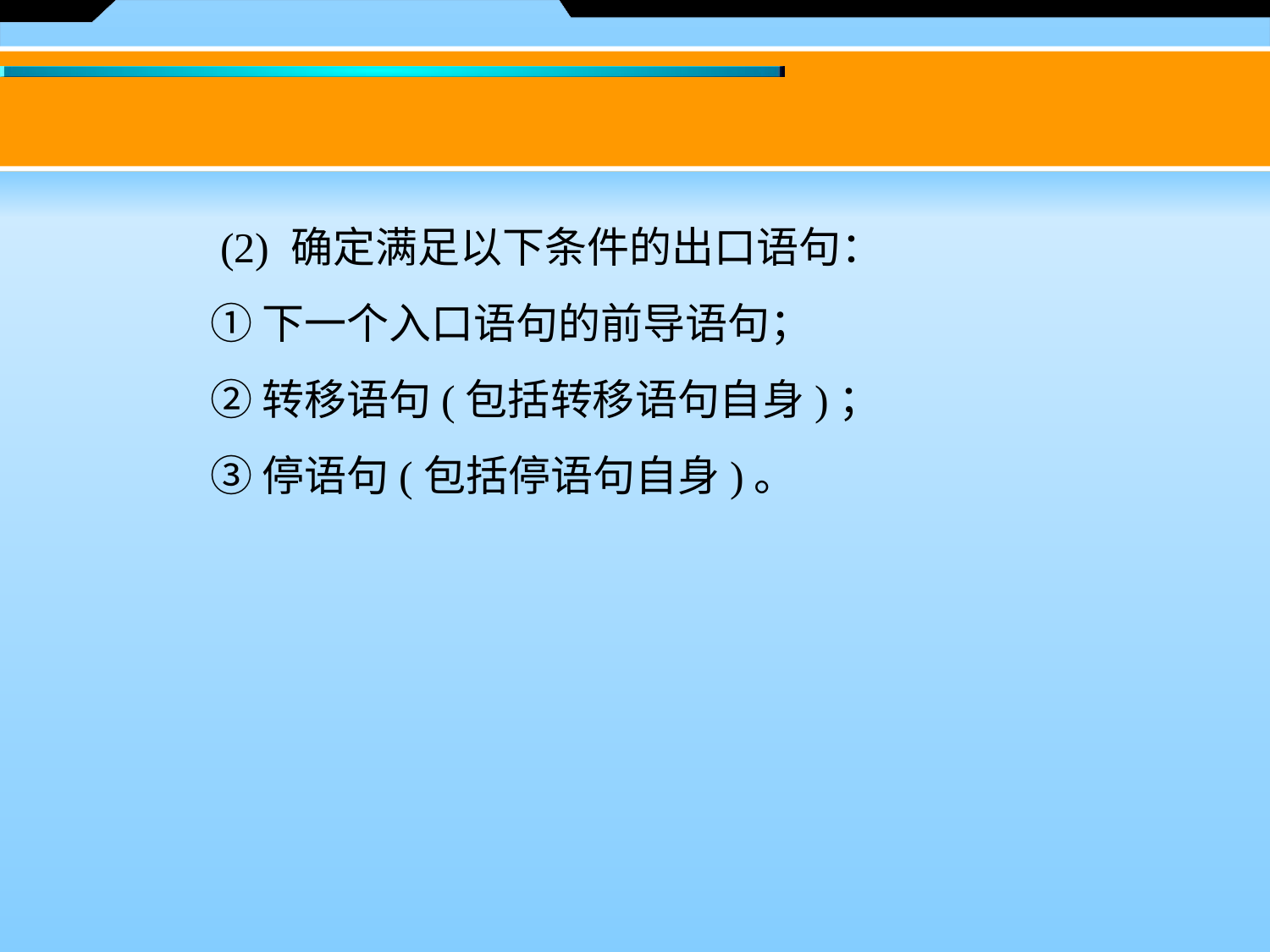

(2) 确定满足以下条件的出口语句：
　　① 下一个入口语句的前导语句；
　　② 转移语句(包括转移语句自身)；
　　③ 停语句(包括停语句自身)。